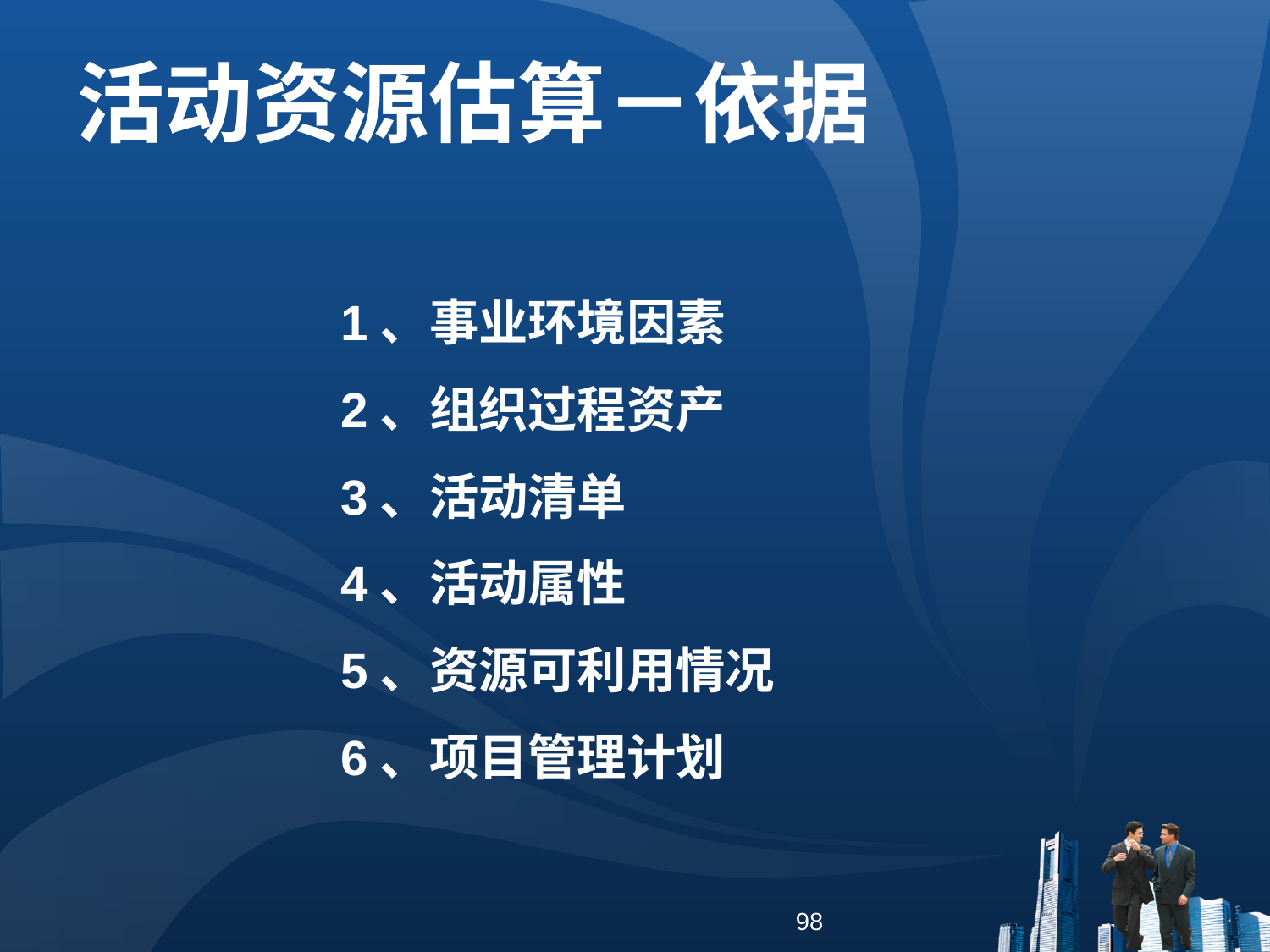

活动资源估算－依据
1、事业环境因素
2、组织过程资产
3、活动清单
4、活动属性
5、资源可利用情况
6、项目管理计划
98